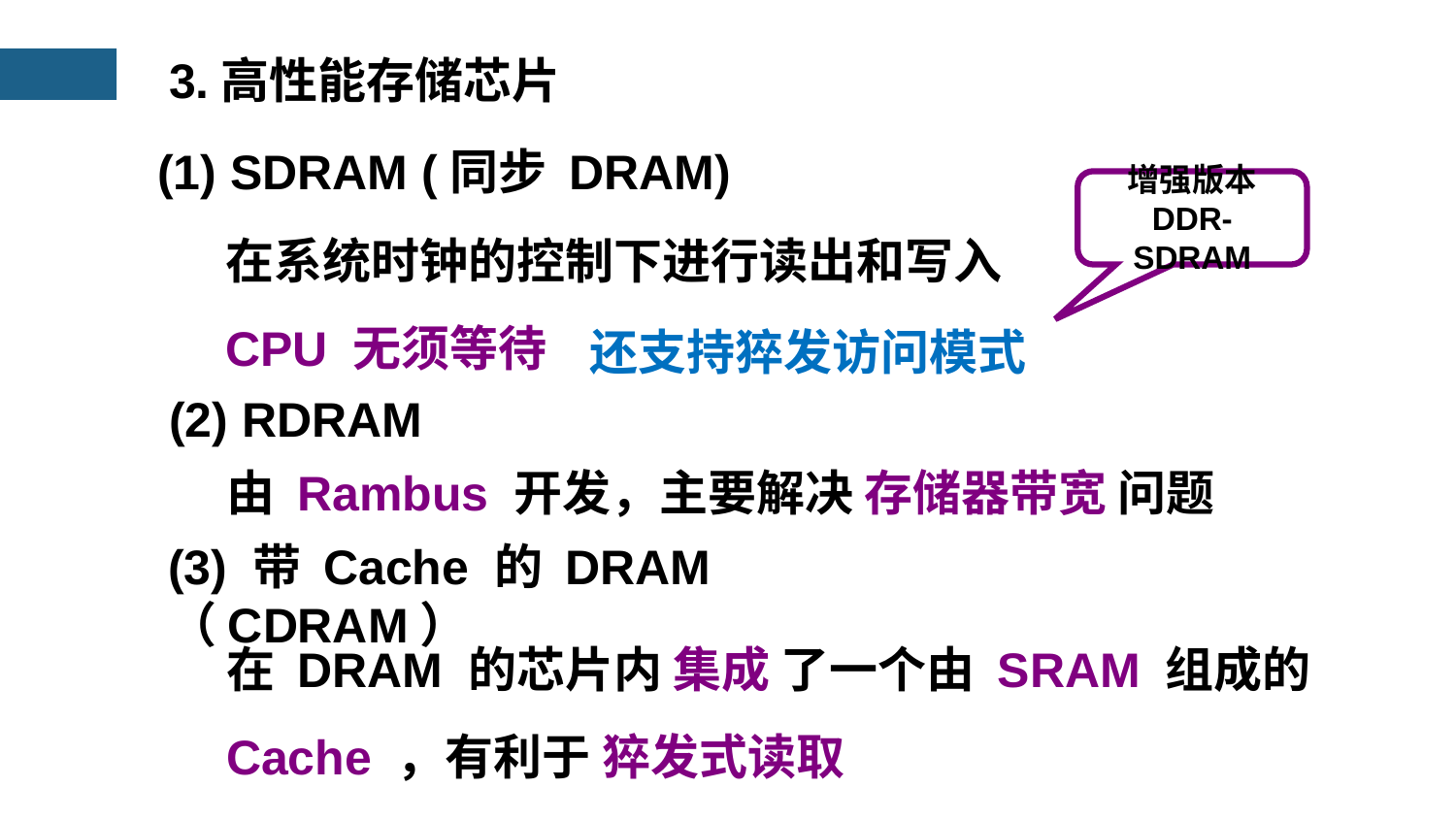

3.高性能存储芯片
(1) SDRAM (同步 DRAM)
增强版本
DDR-SDRAM
在系统时钟的控制下进行读出和写入
CPU 无须等待
还支持猝发访问模式
(2) RDRAM
由 Rambus 开发，主要解决 存储器带宽 问题
(3) 带 Cache 的 DRAM （CDRAM）
在 DRAM 的芯片内 集成 了一个由 SRAM 组成的 Cache ，有利于 猝发式读取